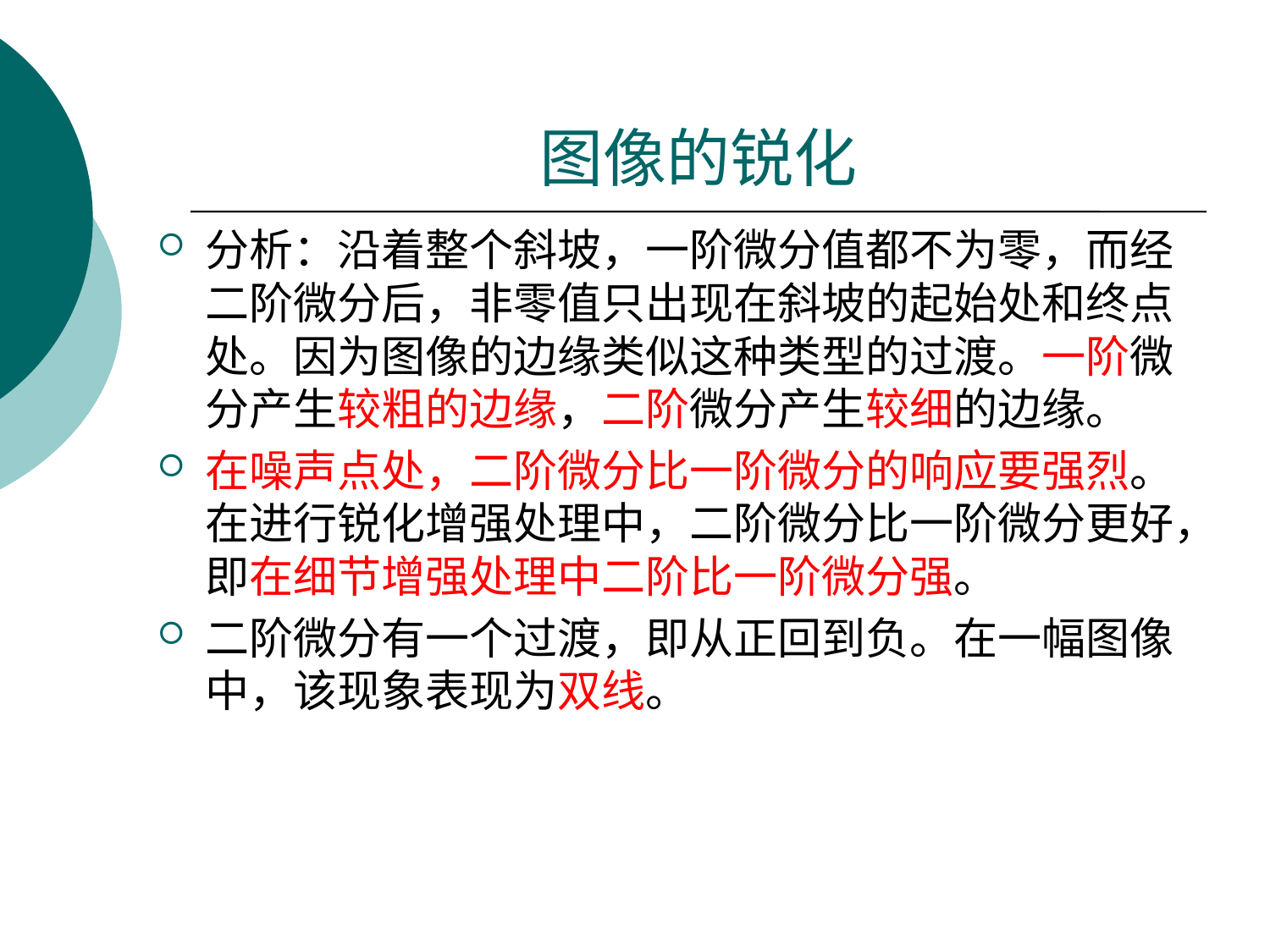

# 图像的锐化
分析：沿着整个斜坡，一阶微分值都不为零，而经二阶微分后，非零值只出现在斜坡的起始处和终点处。因为图像的边缘类似这种类型的过渡。一阶微分产生较粗的边缘，二阶微分产生较细的边缘。
在噪声点处，二阶微分比一阶微分的响应要强烈。在进行锐化增强处理中，二阶微分比一阶微分更好，即在细节增强处理中二阶比一阶微分强。
二阶微分有一个过渡，即从正回到负。在一幅图像中，该现象表现为双线。

6